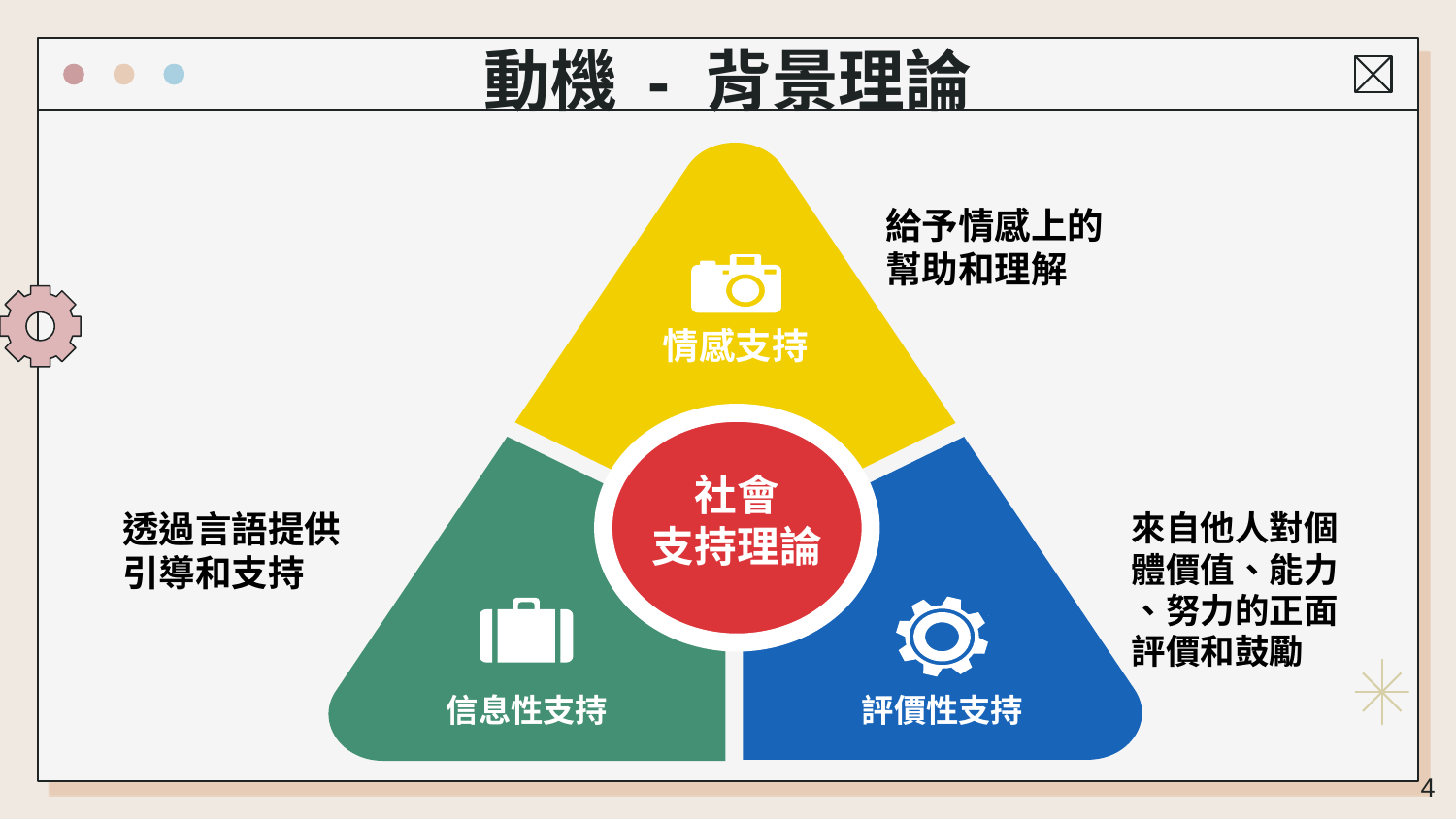

# 動機 - 背景理論

給予情感上的
幫助和理解

情感支持

社會
支持理論
透過言語提供
引導和支持
來自他人對個
體價值、能力
、努力的正面
評價和鼓勵

信息性支持
評價性支持
4